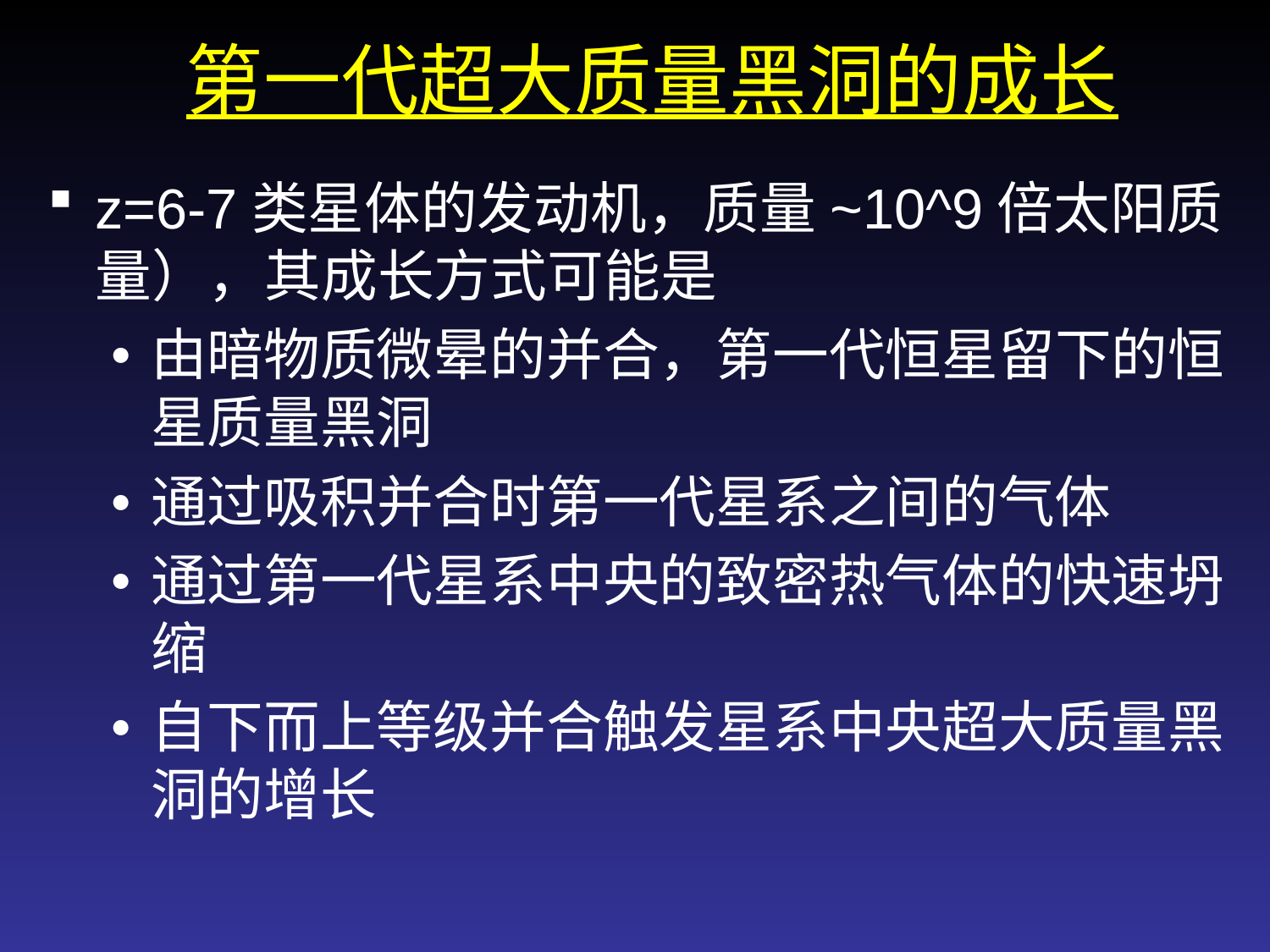

第一代超大质量黑洞的成长
z=6-7类星体的发动机，质量~10^9倍太阳质量），其成长方式可能是
由暗物质微晕的并合，第一代恒星留下的恒星质量黑洞
通过吸积并合时第一代星系之间的气体
通过第一代星系中央的致密热气体的快速坍缩
自下而上等级并合触发星系中央超大质量黑洞的增长